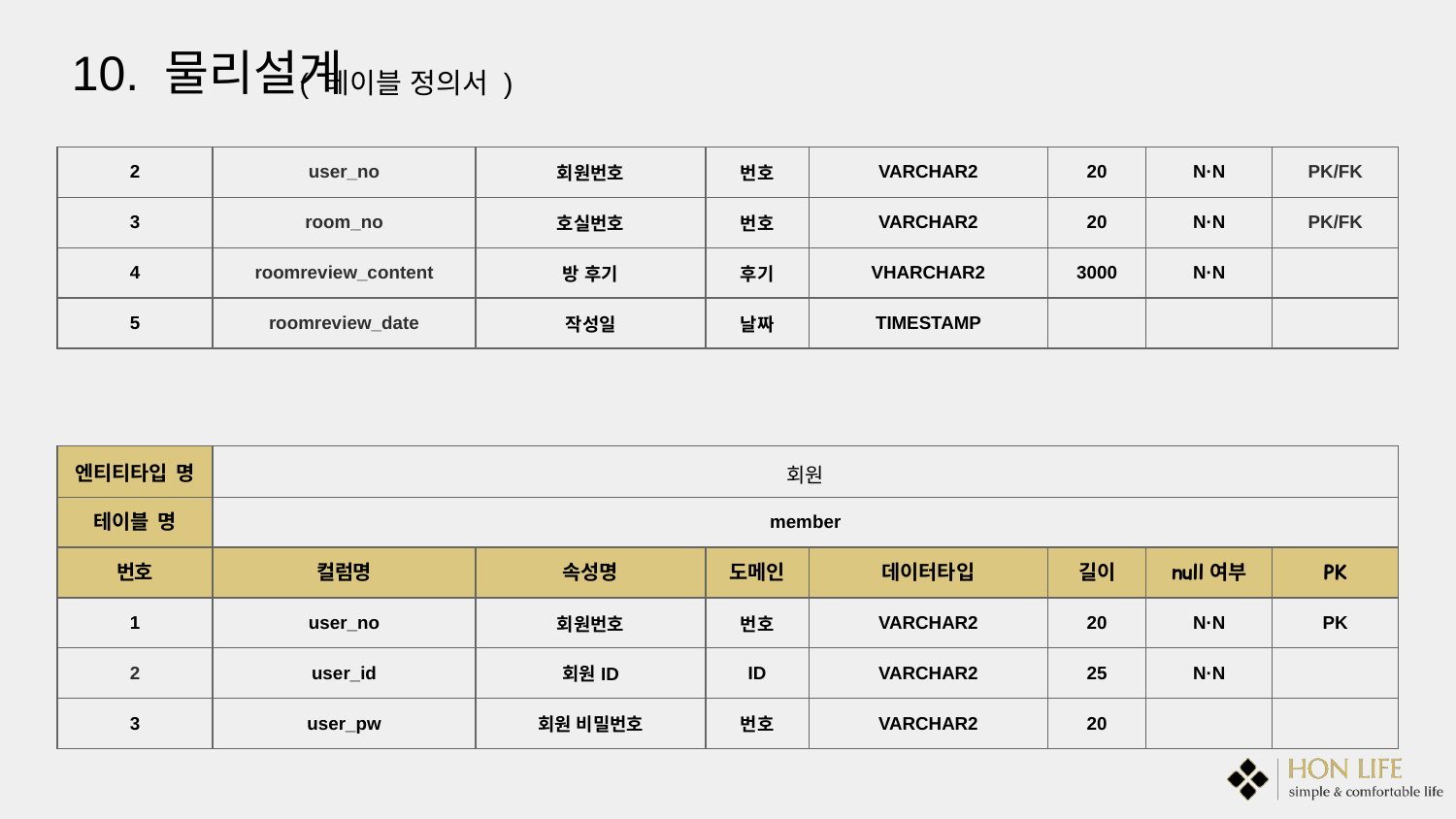

10. 물리설계
( 테이블 정의서 )

| 2 | user\_no | 회원번호 | 번호 | VARCHAR2 | 20 | N·N | PK/FK |
| --- | --- | --- | --- | --- | --- | --- | --- |
| 3 | room\_no | 호실번호 | 번호 | VARCHAR2 | 20 | N·N | PK/FK |
| 4 | roomreview\_content | 방 후기 | 후기 | VHARCHAR2 | 3000 | N·N |  |
| 5 | roomreview\_date | 작성일 | 날짜 | TIMESTAMP |  |  |  |
| 엔티티타입 명 | 회원 |  |  |  |  |  |  |
| --- | --- | --- | --- | --- | --- | --- | --- |
| 테이블 명 | member |  |  |  |  |  |  |
| 번호 | 컬럼명 | 속성명 | 도메인 | 데이터타입 | 길이 | null여부 | PK |
| 1 | user\_no | 회원번호 | 번호 | VARCHAR2 | 20 | N·N | PK |
| 2 | user\_id | 회원ID | ID | VARCHAR2 | 25 | N·N |  |
| 3 | user\_pw | 회원 비밀번호 | 번호 | VARCHAR2 | 20 |  |  |